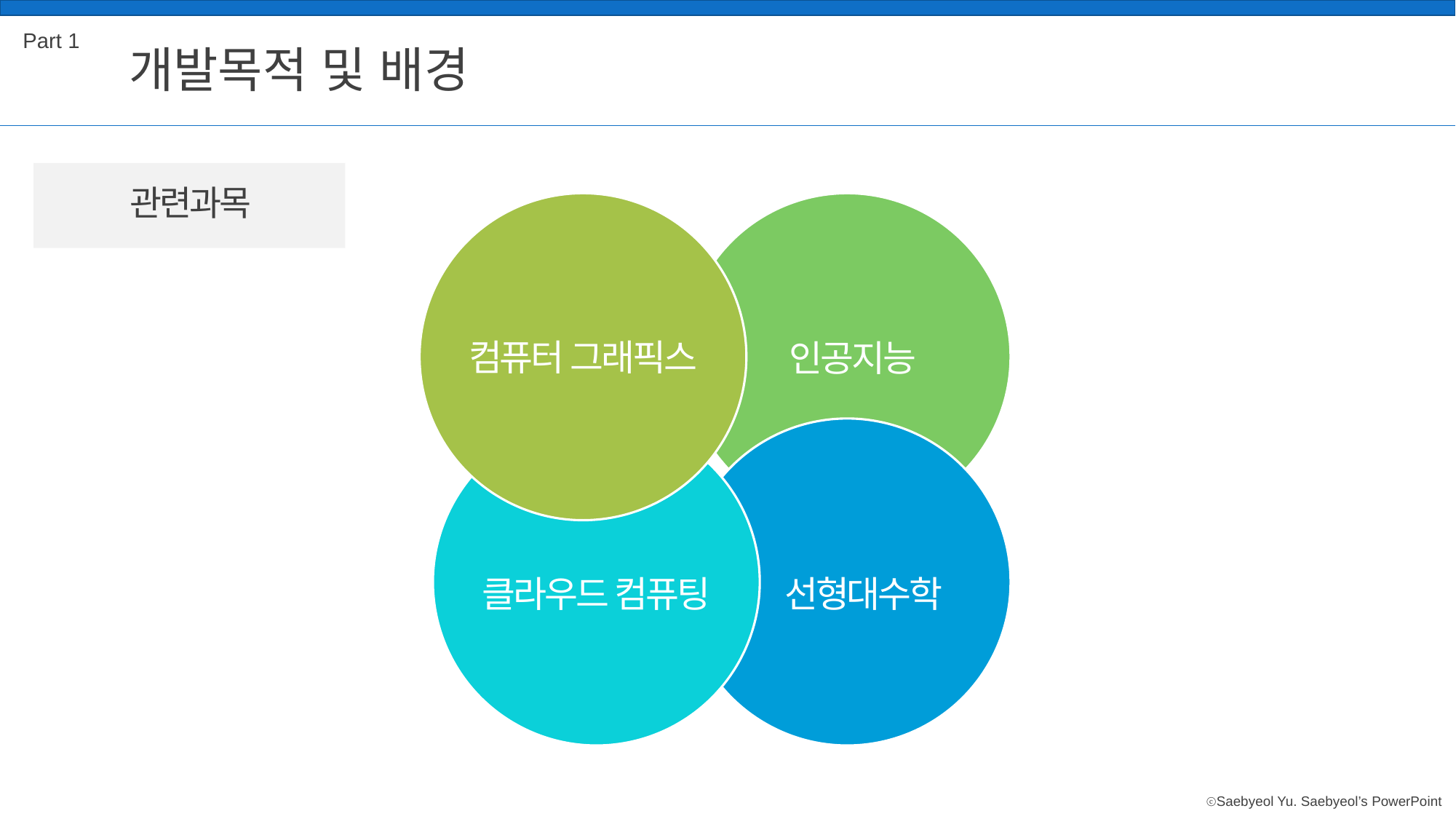

Part 1
개발목적 및 배경

관련과목

컴퓨터 그래픽스
인공지능

클라우드 컴퓨팅
선형대수학